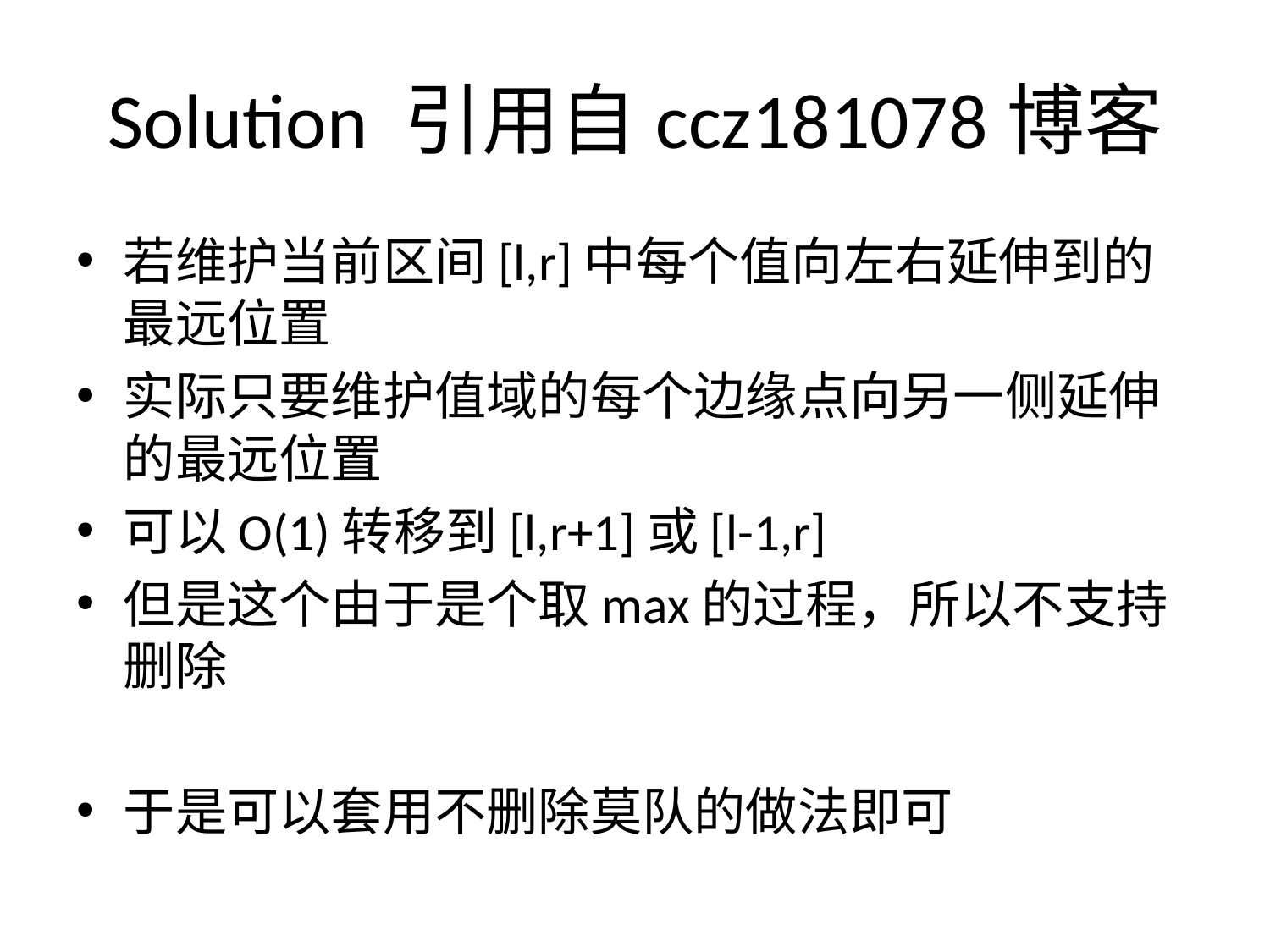

# Solution 引用自ccz181078博客
若维护当前区间[l,r]中每个值向左右延伸到的最远位置
实际只要维护值域的每个边缘点向另一侧延伸的最远位置
可以O(1)转移到[l,r+1]或[l-1,r]
但是这个由于是个取max的过程，所以不支持删除

于是可以套用不删除莫队的做法即可